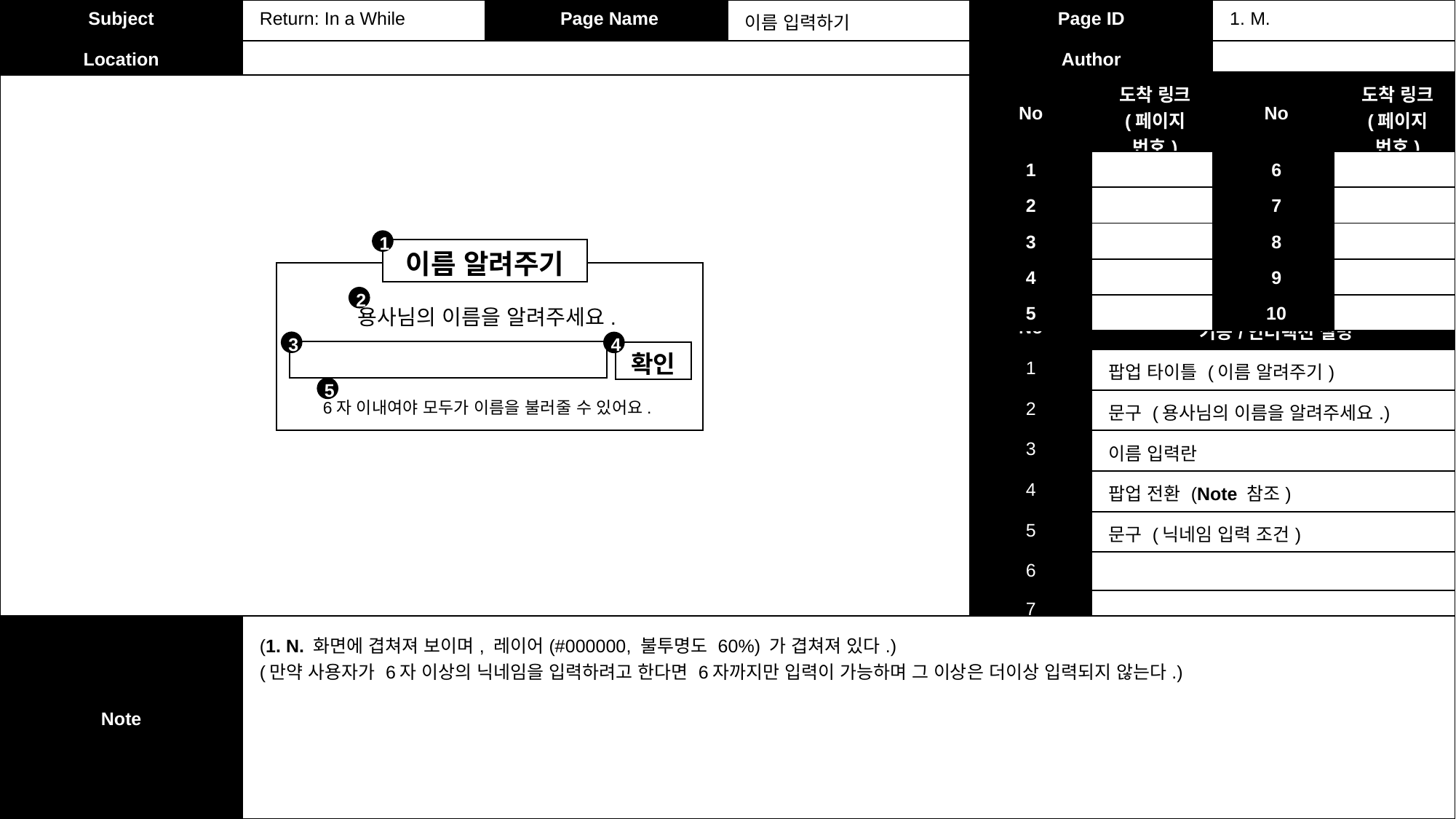

| Subject | Return: In a While | Page Name | 이름 입력하기 | Page ID | 1. M. |
| --- | --- | --- | --- | --- | --- |
| Location |  |  |  | Author |  |

| No | 도착 링크 (페이지 번호) | No | 도착 링크 (페이지 번호) |
| --- | --- | --- | --- |
| 1 |  | 6 |  |
| 2 |  | 7 |  |
| 3 |  | 8 |  |
| 4 |  | 9 |  |
| 5 |  | 10 |  |
1
이름 알려주기

2
용사님의 이름을 알려주세요.
| No | 기능/인터랙션 설명 |
| --- | --- |
| 1 | 팝업 타이틀 (이름 알려주기) |
| 2 | 문구 (용사님의 이름을 알려주세요.) |
| 3 | 이름 입력란 |
| 4 | 팝업 전환 (Note 참조) |
| 5 | 문구 (닉네임 입력 조건) |
| 6 |  |
| 7 |  |
3
4

확인
5
6자 이내여야 모두가 이름을 불러줄 수 있어요.
| Note | (1. N. 화면에 겹쳐져 보이며, 레이어(#000000, 불투명도 60%) 가 겹쳐져 있다.) (만약 사용자가 6자 이상의 닉네임을 입력하려고 한다면 6자까지만 입력이 가능하며 그 이상은 더이상 입력되지 않는다.) |
| --- | --- |